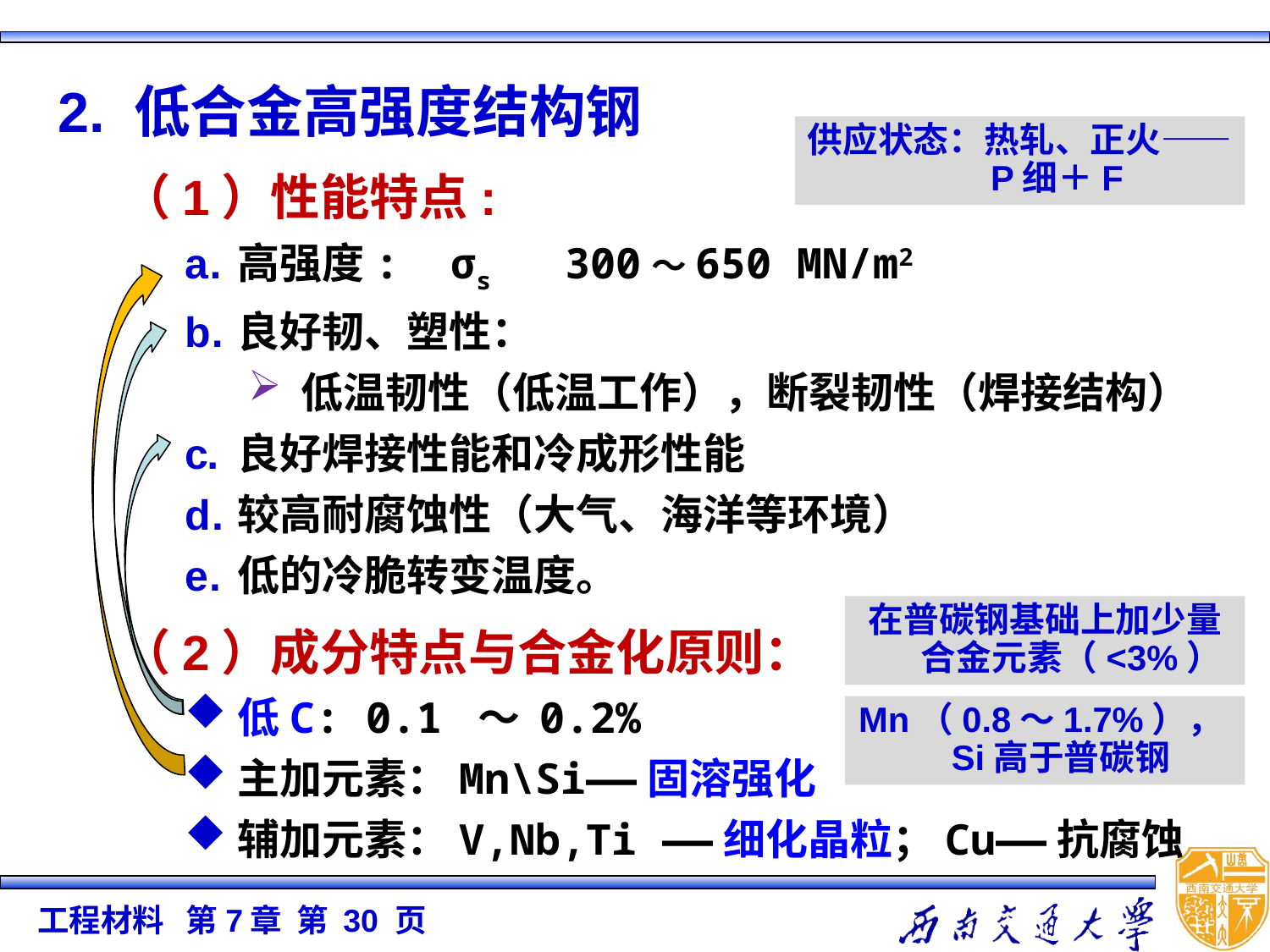

2. 低合金高强度结构钢
（1）性能特点:
高强度:  σs     300～650 MN/m2
良好韧、塑性：
低温韧性（低温工作），断裂韧性（焊接结构）
良好焊接性能和冷成形性能
较高耐腐蚀性（大气、海洋等环境）
低的冷脆转变温度。
（2）成分特点与合金化原则：
低C: 0.1 ～ 0.2%
主加元素：Mn\Si——固溶强化
辅加元素：V,Nb,Ti ——细化晶粒；Cu——抗腐蚀
供应状态：热轧、正火——P细＋F

在普碳钢基础上加少量合金元素（<3%）
Mn（0.8～1.7%），Si高于普碳钢